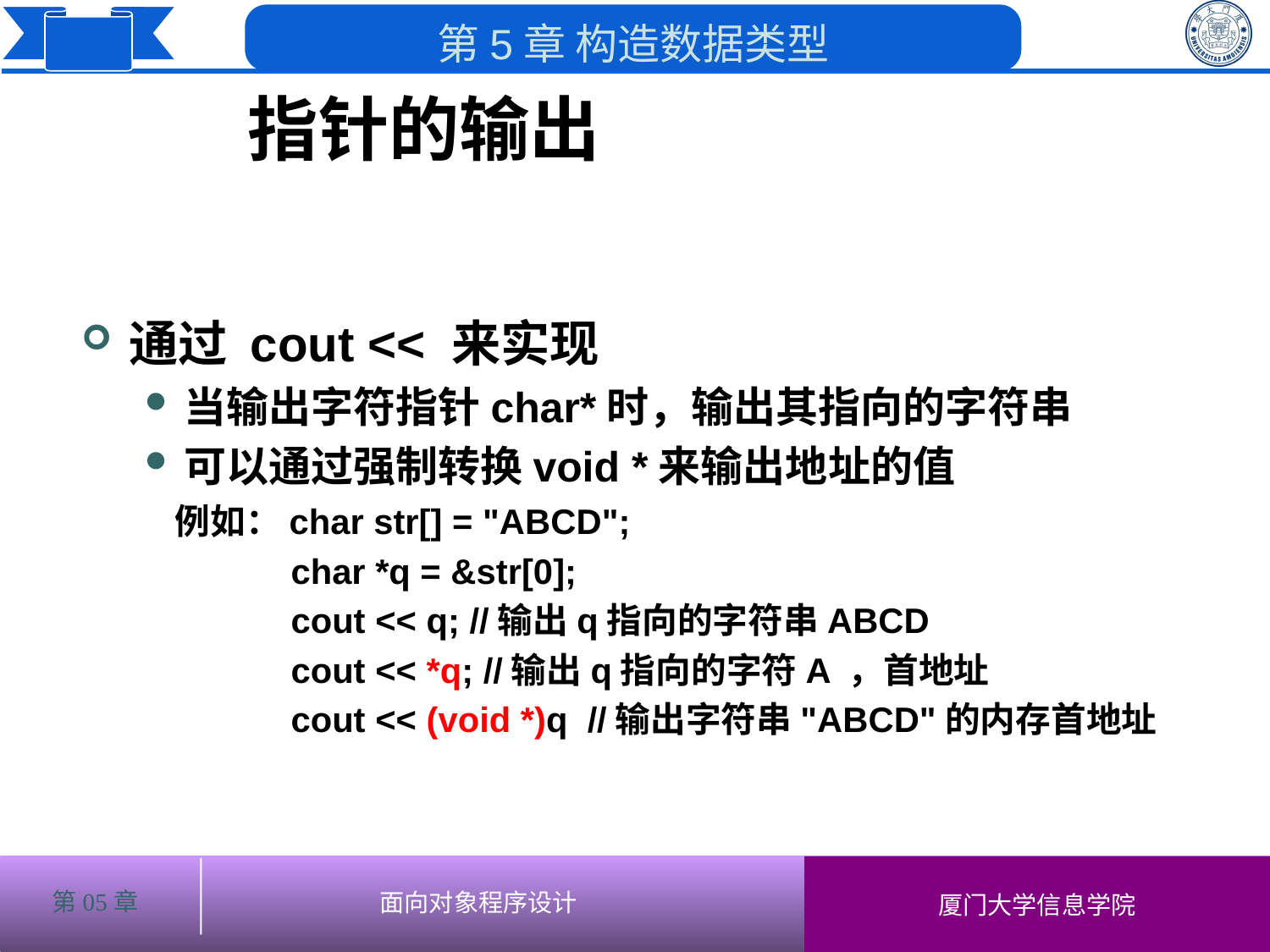

指针的输出
# 通过 cout << 来实现
当输出字符指针char*时，输出其指向的字符串
可以通过强制转换void *来输出地址的值
          例如：char str[] = "ABCD";
               char *q = &str[0];
               cout << q; //输出q指向的字符串ABCD
               cout << *q; //输出q指向的字符A ，首地址
               cout << (void *)q  //输出字符串"ABCD"的内存首地址
57